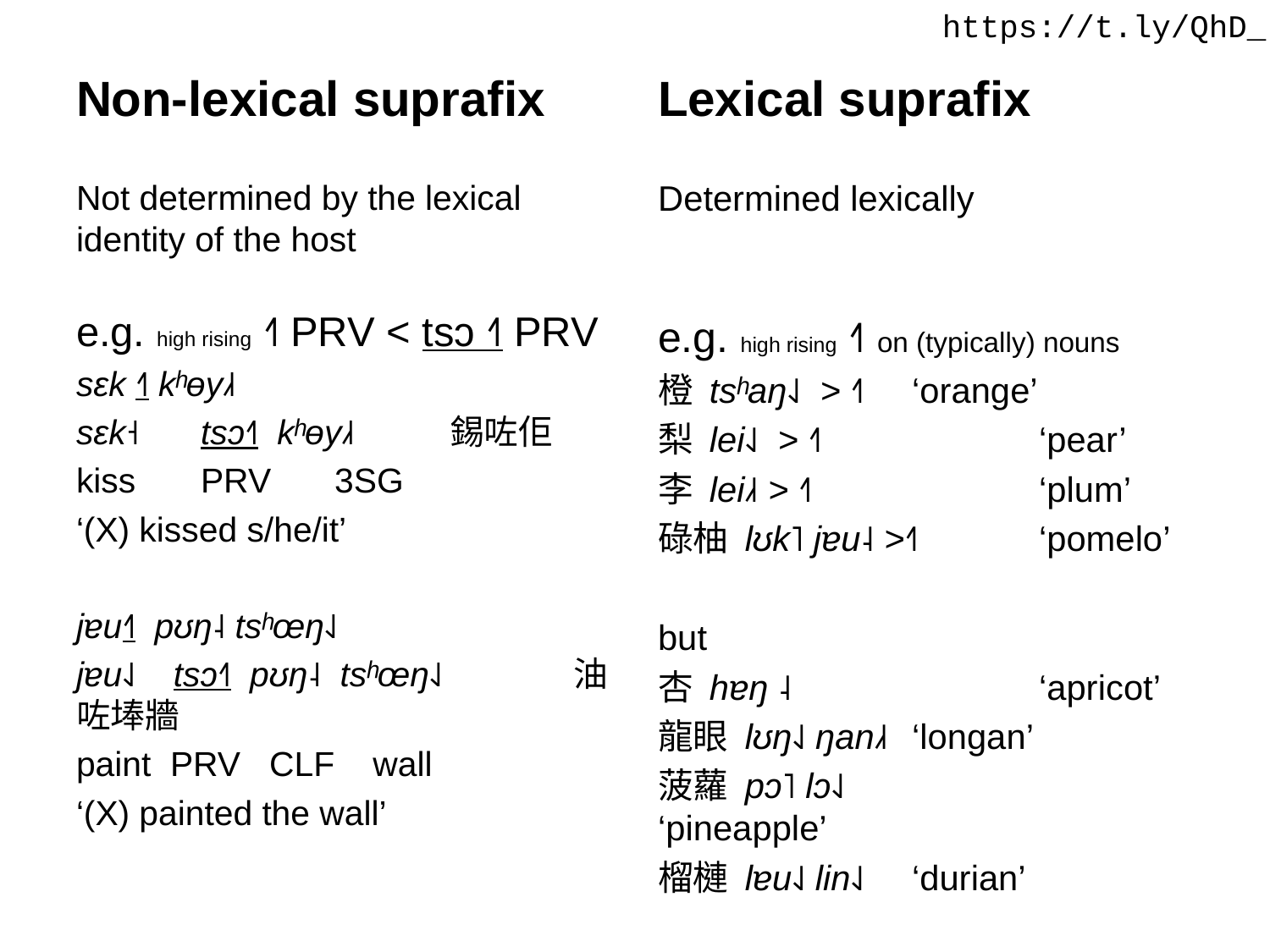

https://t.ly/QhD_
Non-lexical suprafix
Lexical suprafix
Not determined by the lexical identity of the host

e.g. high rising ˧˥ prv < tsɔ ˧˥ prv
sɛk ˧˥ kʰɵy˩˧
sɛk˧ 	tsɔ˧˥  kʰɵy˩˧ 			錫咗佢
kiss 	prv 	 3sg
‘(X) kissed s/he/it’

jɐu˧˥  pʊŋ˨ tsʰœŋ˨˩
jɐu˨˩    tsɔ˧˥  pʊŋ˨  tsʰœŋ˨˩ 	油咗埲牆
paint  prv   clf    wall
‘(X) painted the wall’

Determined lexically

e.g. high rising ˧˥ on (typically) nouns
橙 tsʰaŋ˨˩  > ˧˥ 	‘orange’
梨 lei˨˩  > ˧˥ 		‘pear’
李 lei˩˧ > ˧˥ 		‘plum’
碌柚 lʊk˥ jɐu˨ >˧˥ 	‘pomelo’

but
杏 hɐŋ ˨  		‘apricot’
龍眼 lʊŋ˨˩ ŋan˩˧	‘longan’
菠蘿 pɔ˥ lɔ˨˩ 		‘pineapple’
榴槤 lɐu˨˩ lin˨˩	‘durian’